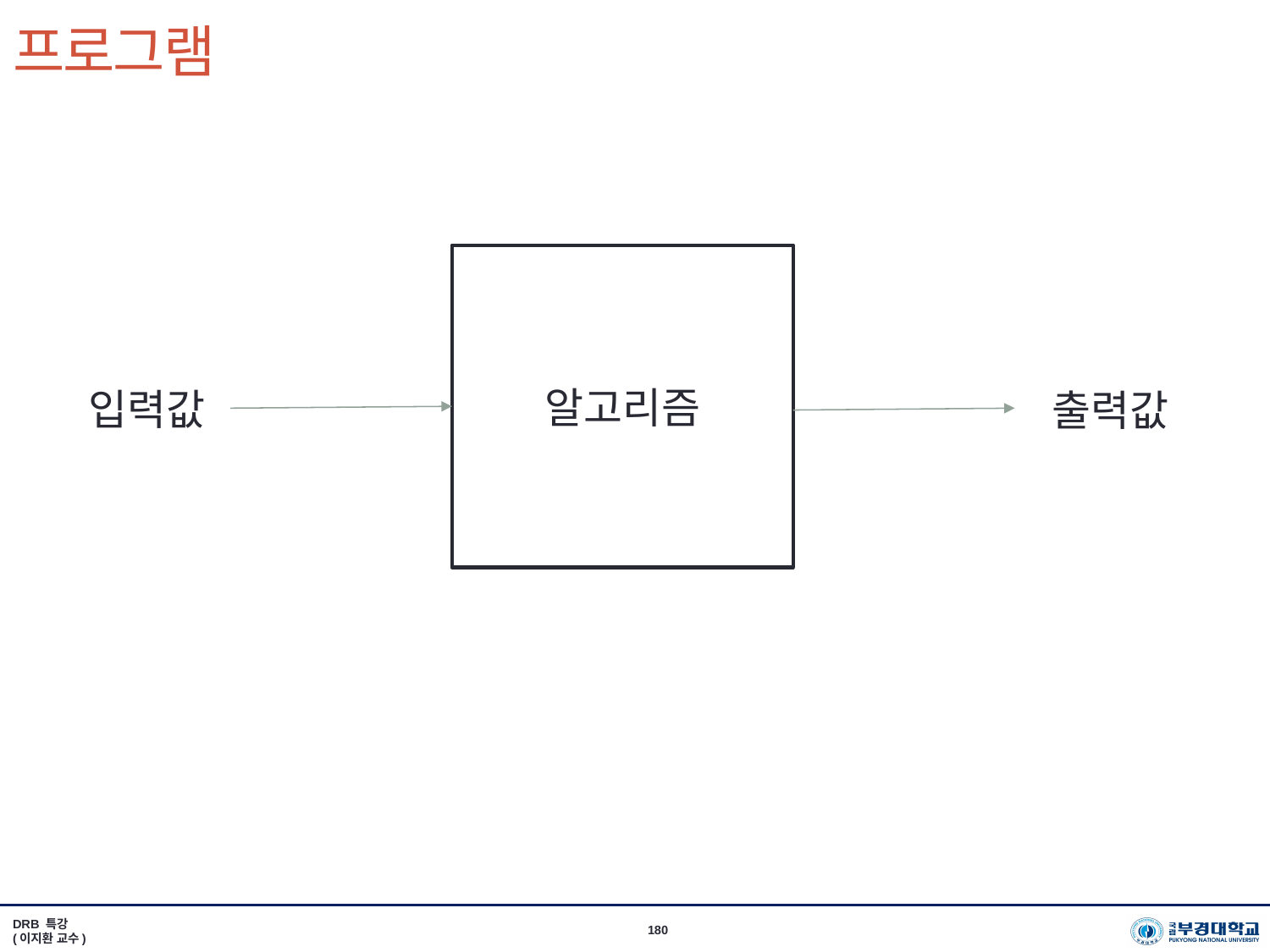

# 프로그램
알고리즘
입력값
출력값
DRB 특강
(이지환 교수)